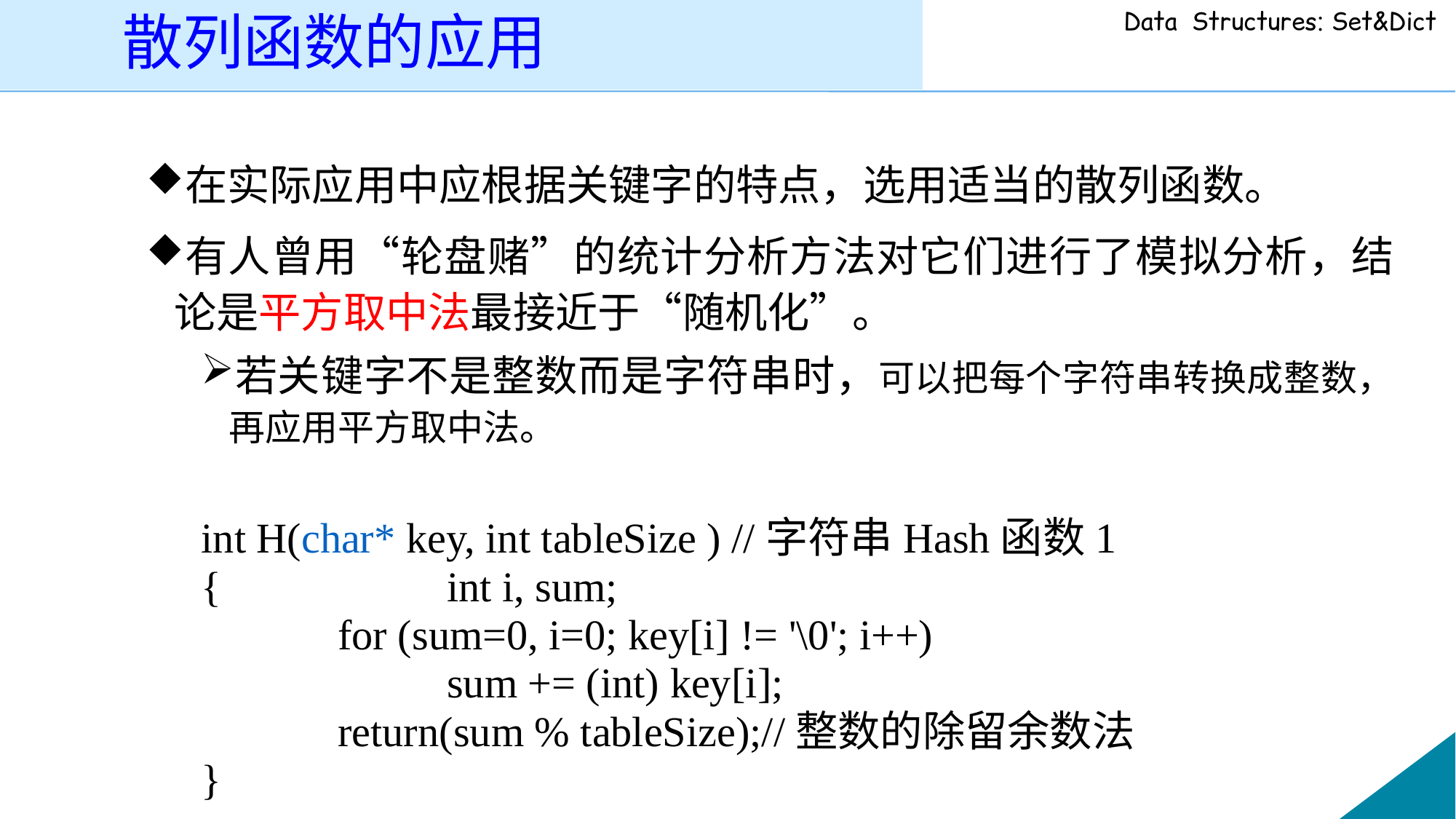

散列函数的应用
在实际应用中应根据关键字的特点，选用适当的散列函数。
有人曾用“轮盘赌”的统计分析方法对它们进行了模拟分析，结论是平方取中法最接近于“随机化”。
若关键字不是整数而是字符串时，可以把每个字符串转换成整数，再应用平方取中法。

int H(char* key, int tableSize ) //字符串Hash函数1
{ 		int i, sum;
    	for (sum=0, i=0; key[i] != '\0'; i++)
			sum += (int) key[i];
    	return(sum % tableSize);//整数的除留余数法
}